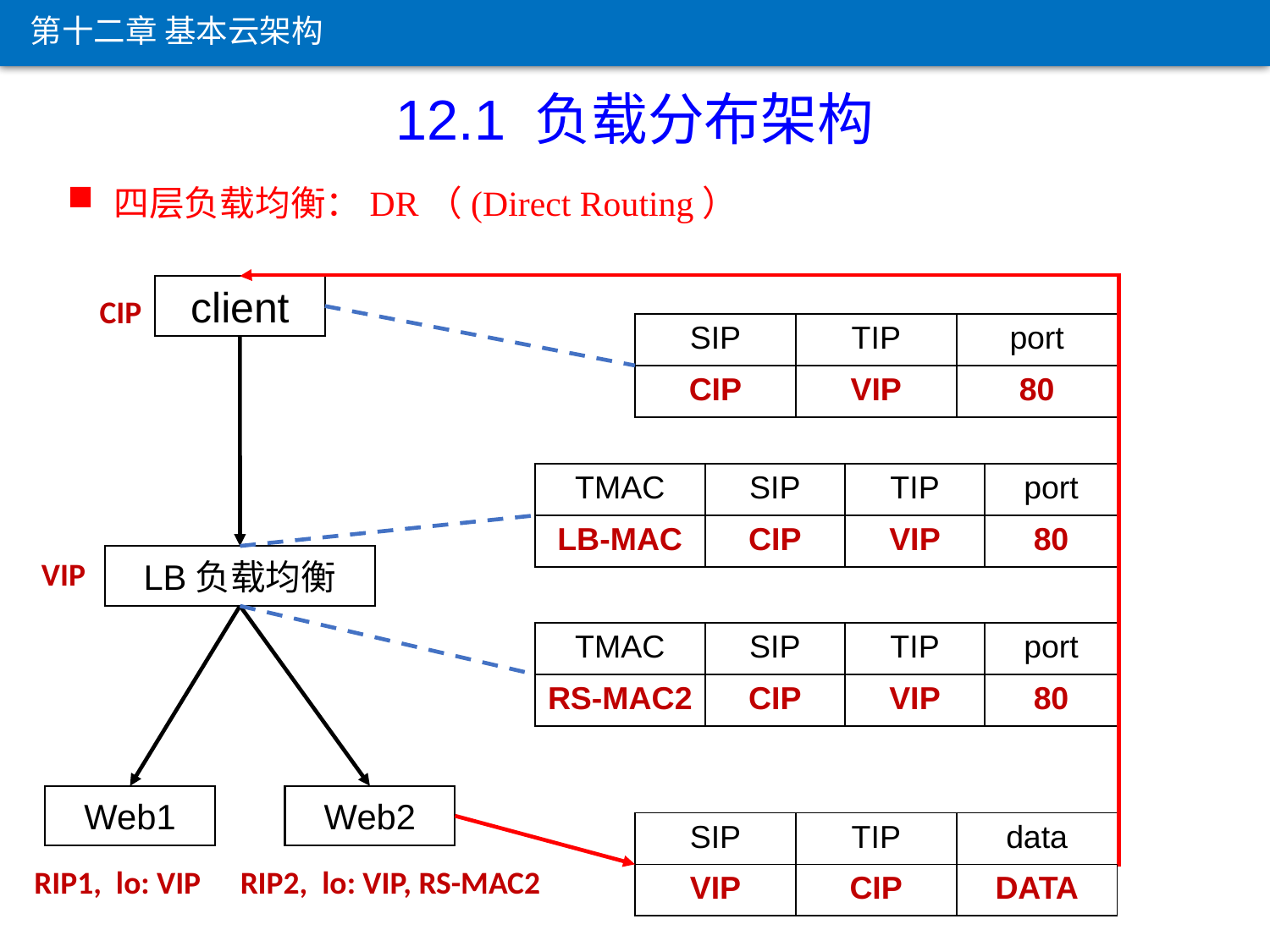

第十二章 基本云架构
12.1 负载分布架构
 四层负载均衡：DR（(Direct Routing）
client
CIP

| SIP | TIP | port |
| --- | --- | --- |
| CIP | VIP | 80 |
| TMAC | SIP | TIP | port |
| --- | --- | --- | --- |
| LB-MAC | CIP | VIP | 80 |
LB负载均衡
VIP

| TMAC | SIP | TIP | port |
| --- | --- | --- | --- |
| RS-MAC2 | CIP | VIP | 80 |
Web1
Web2
| SIP | TIP | data |
| --- | --- | --- |
| VIP | CIP | DATA |
RIP1,  lo: VIP
RIP2,  lo: VIP, RS-MAC2
21